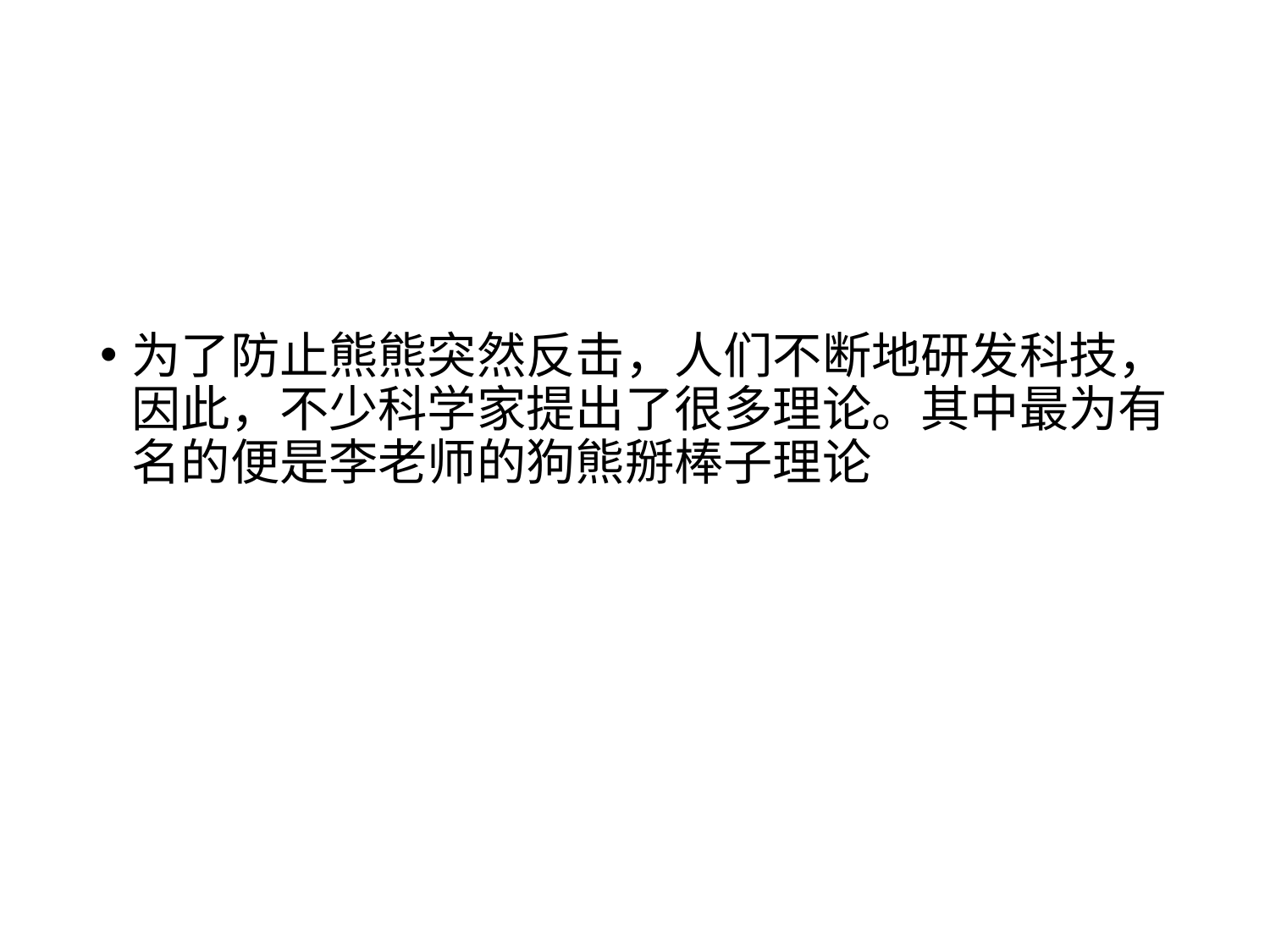

#
为了防止熊熊突然反击，人们不断地研发科技，因此，不少科学家提出了很多理论。其中最为有名的便是李老师的狗熊掰棒子理论